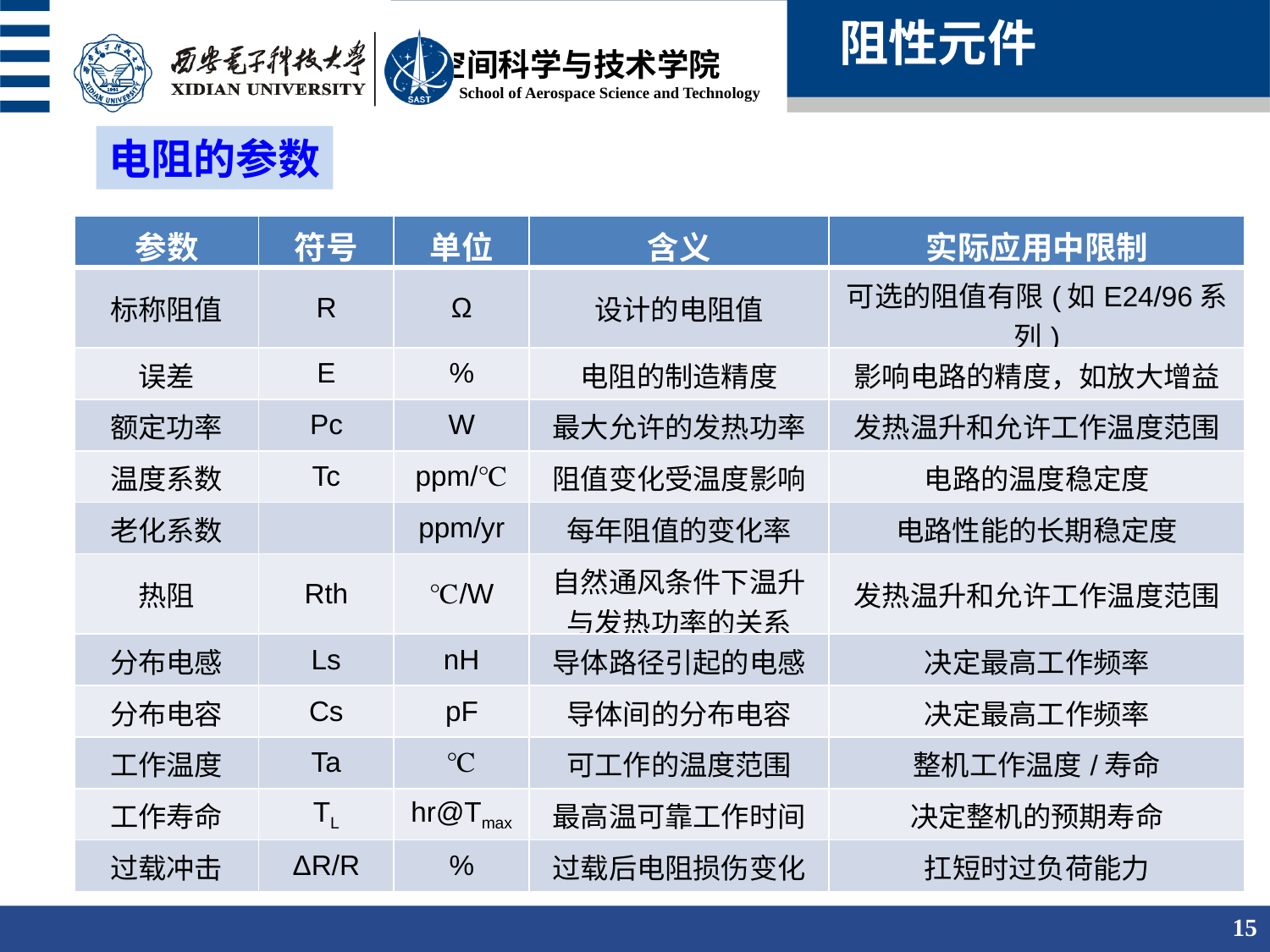

阻性元件
电阻的参数
| 参数 | 符号 | 单位 | 含义 | 实际应用中限制 |
| --- | --- | --- | --- | --- |
| 标称阻值 | R | Ω | 设计的电阻值 | 可选的阻值有限(如E24/96系列) |
| 误差 | E | % | 电阻的制造精度 | 影响电路的精度，如放大增益 |
| 额定功率 | Pc | W | 最大允许的发热功率 | 发热温升和允许工作温度范围 |
| 温度系数 | Tc | ppm/℃ | 阻值变化受温度影响 | 电路的温度稳定度 |
| 老化系数 |  | ppm/yr | 每年阻值的变化率 | 电路性能的长期稳定度 |
| 热阻 | Rth | ℃/W | 自然通风条件下温升与发热功率的关系 | 发热温升和允许工作温度范围 |
| 分布电感 | Ls | nH | 导体路径引起的电感 | 决定最高工作频率 |
| 分布电容 | Cs | pF | 导体间的分布电容 | 决定最高工作频率 |
| 工作温度 | Ta | ℃ | 可工作的温度范围 | 整机工作温度/寿命 |
| 工作寿命 | TL | hr@Tmax | 最高温可靠工作时间 | 决定整机的预期寿命 |
| 过载冲击 | ΔR/R | % | 过载后电阻损伤变化 | 扛短时过负荷能力 |